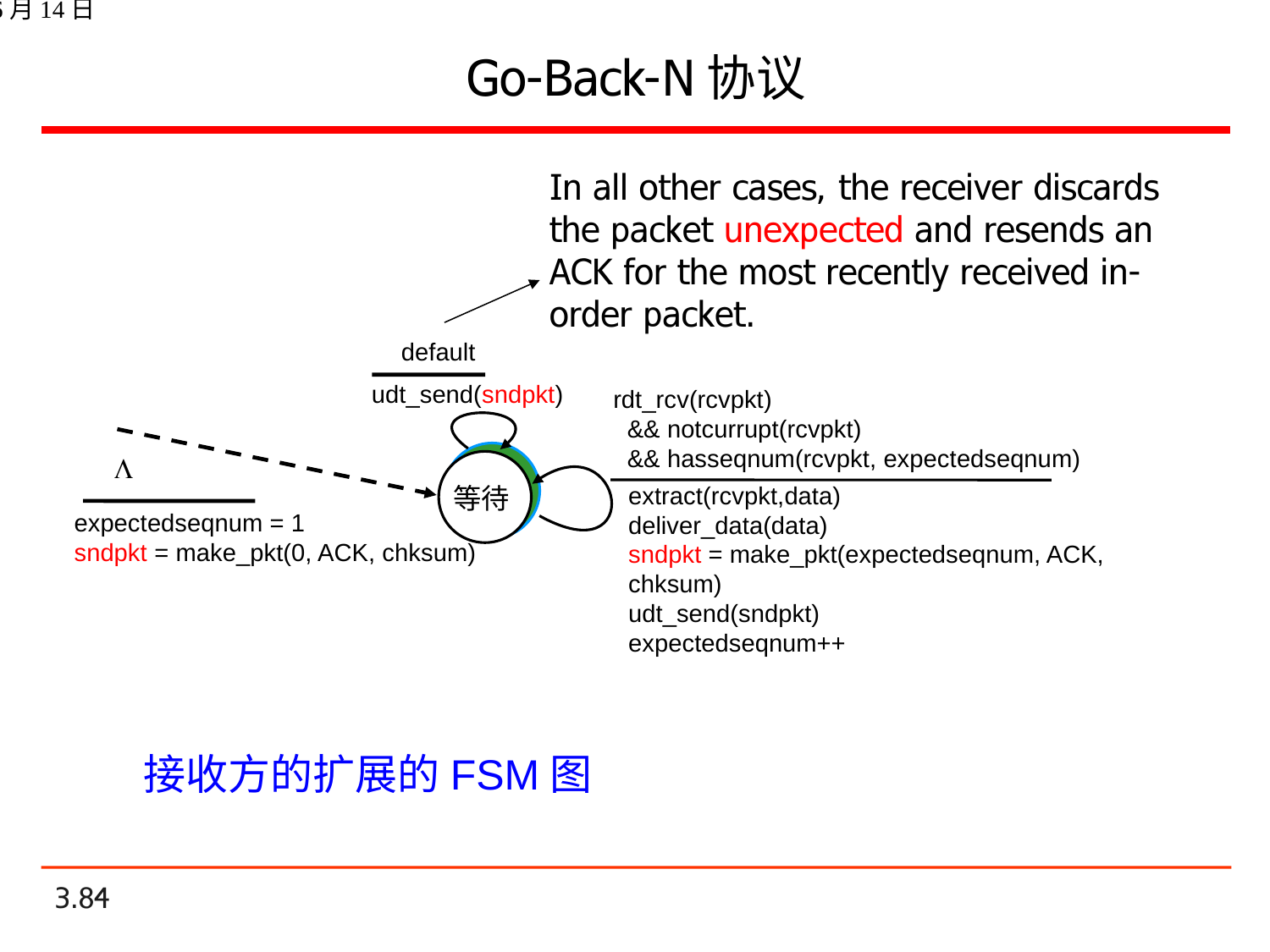

# Go-Back-N协议
In all other cases, the receiver discards the packet unexpected and resends an ACK for the most recently received in-order packet.
default

udt_send(sndpkt)

rdt_rcv(rcvpkt)
  && notcurrupt(rcvpkt)
  && hasseqnum(rcvpkt, expectedseqnum)

Λ

extract(rcvpkt,data)
deliver_data(data)
sndpkt = make_pkt(expectedseqnum, ACK, chksum)
udt_send(sndpkt)
expectedseqnum++
等待

expectedseqnum = 1
sndpkt = make_pkt(0, ACK, chksum)
接收方的扩展的FSM图
2021年6月14日